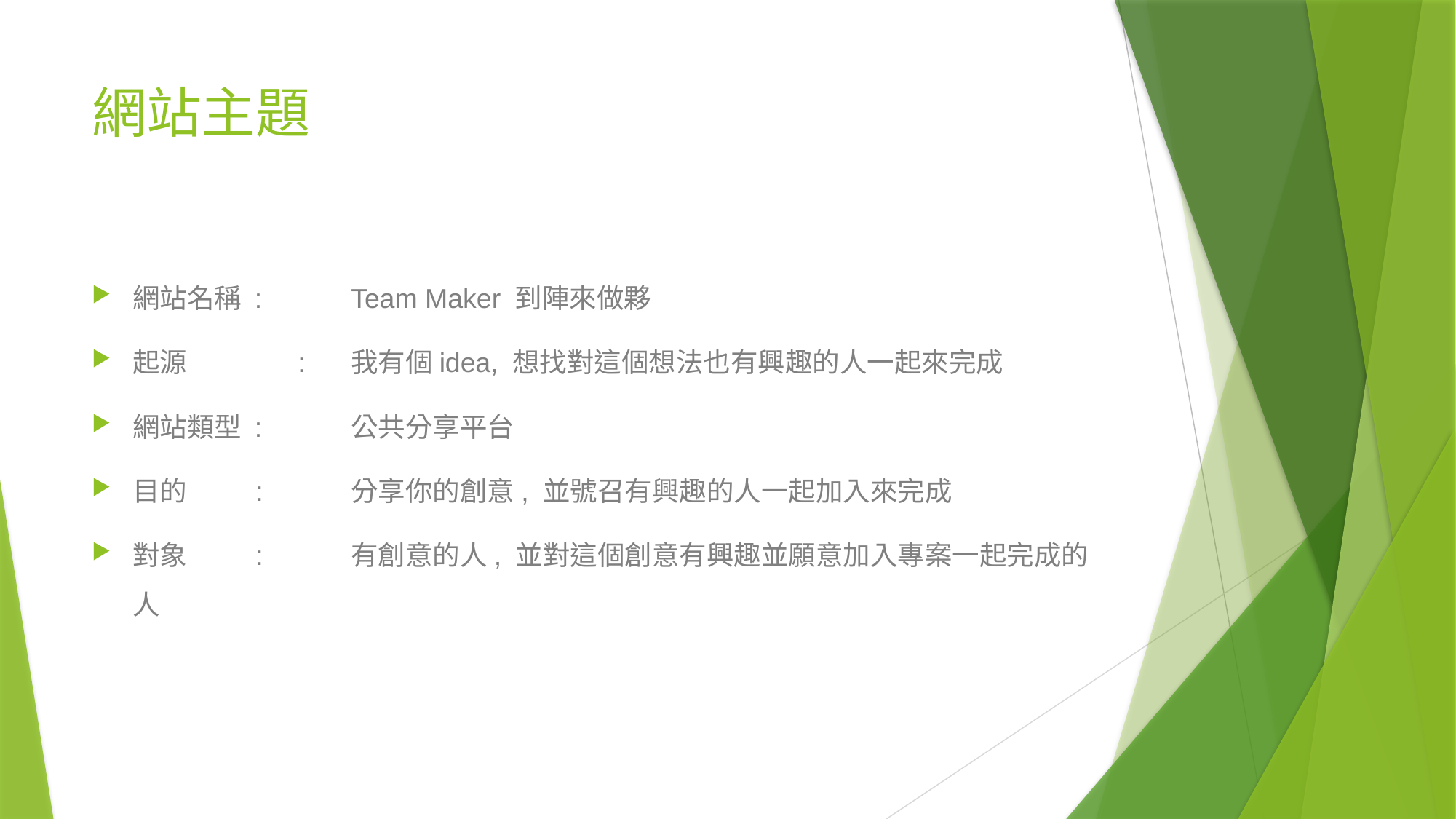

# 網站主題
網站名稱 :  	Team Maker 到陣來做夥
起源	        :  	我有個idea, 想找對這個想法也有興趣的人一起來完成
網站類型 :  	公共分享平台
目的          :  	分享你的創意, 並號召有興趣的人一起加入來完成
對象          :  	有創意的人, 並對這個創意有興趣並願意加入專案一起完成的人